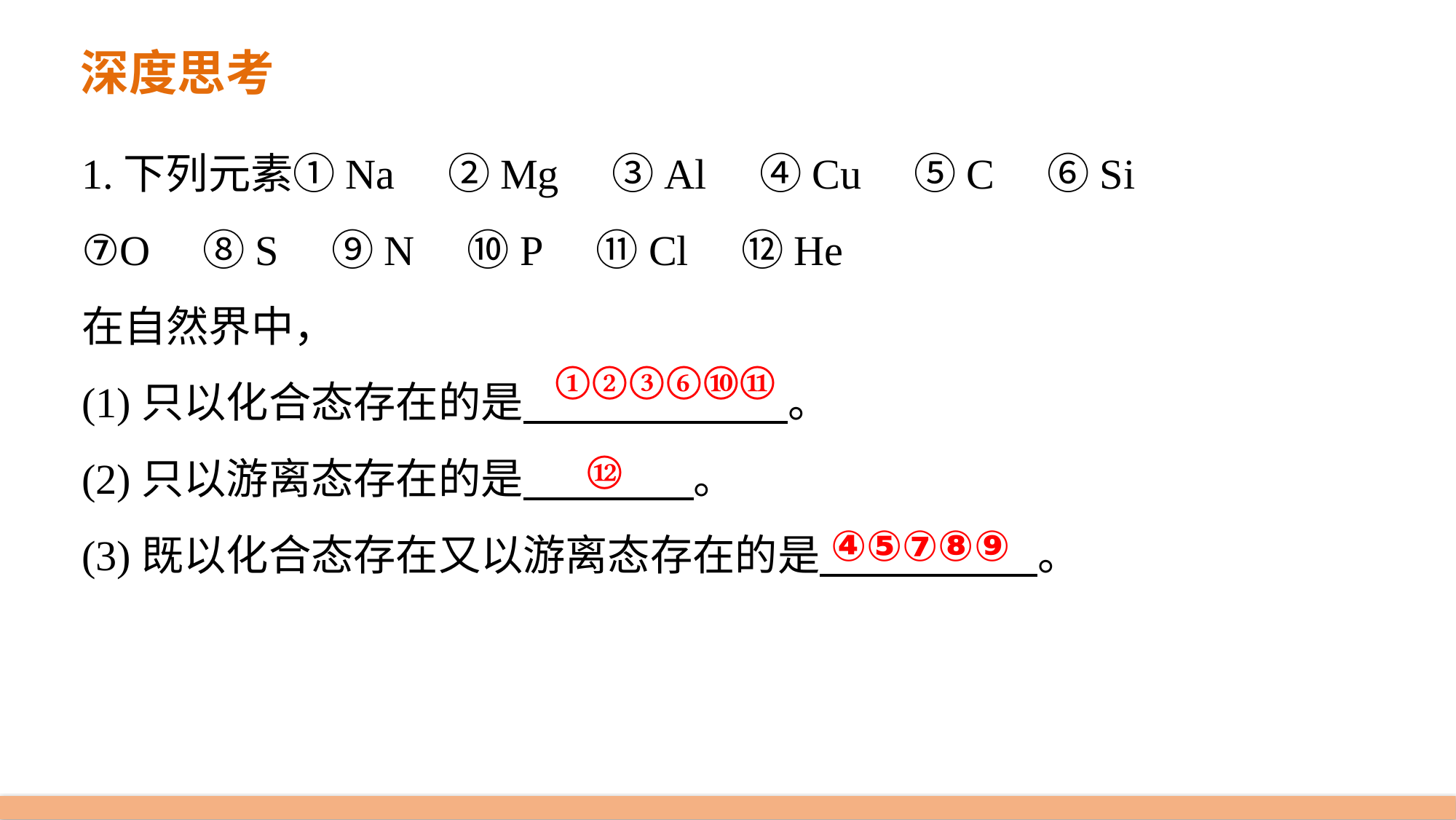

深度思考
1.下列元素①Na　②Mg　③Al　④Cu　⑤C　⑥Si
⑦O　⑧S　⑨N　⑩P　⑪Cl　⑫He
在自然界中，
(1)只以化合态存在的是                            。
(2)只以游离态存在的是                  。
(3)既以化合态存在又以游离态存在的是                       。
①②③⑥⑩⑪
⑫
④⑤⑦⑧⑨